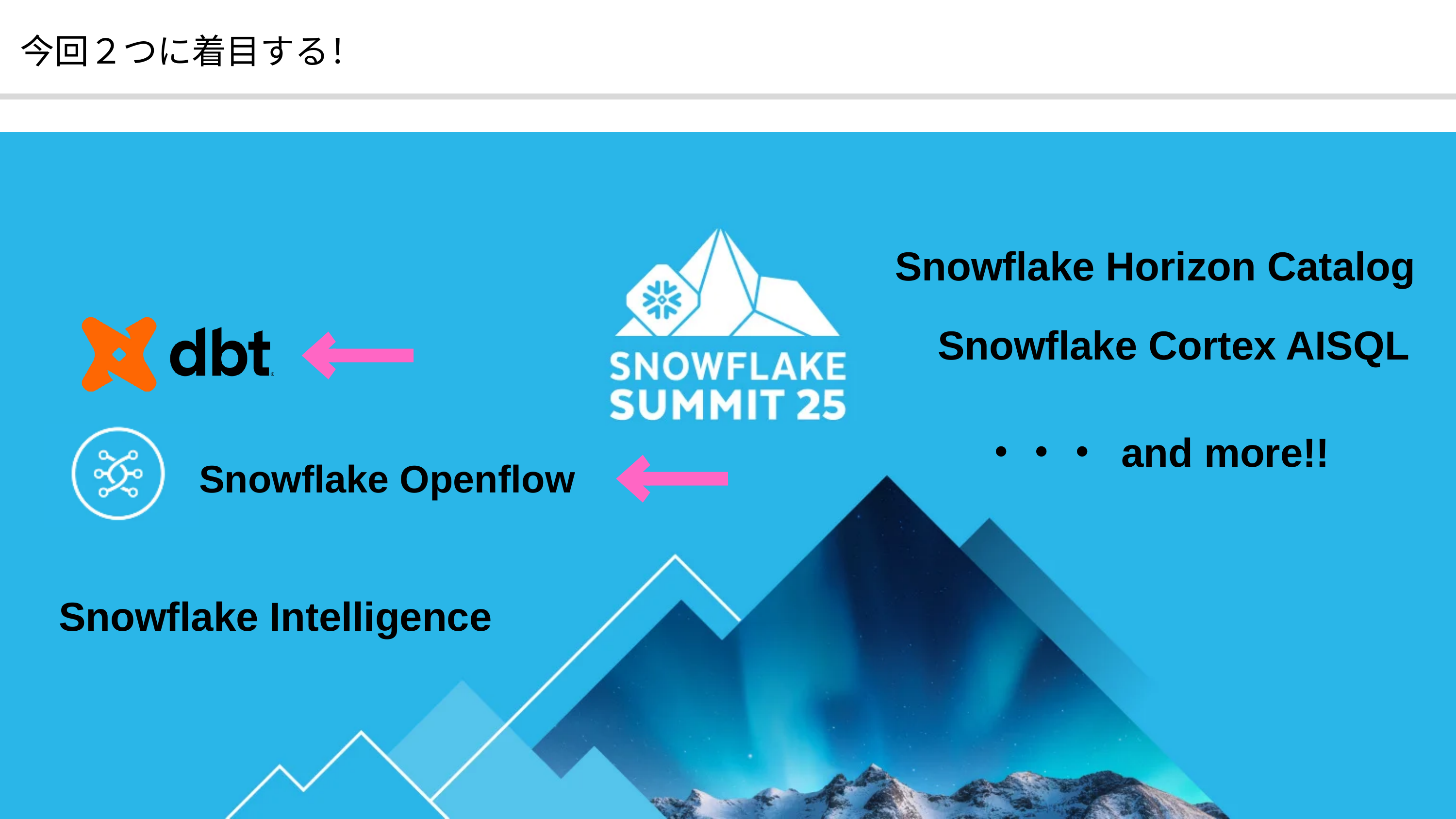

今回２つに着目する！

Snowflake Horizon Catalog
Snowflake Cortex AISQL

・・・ and more!!

Snowflake Openflow

Snowflake Intelligence